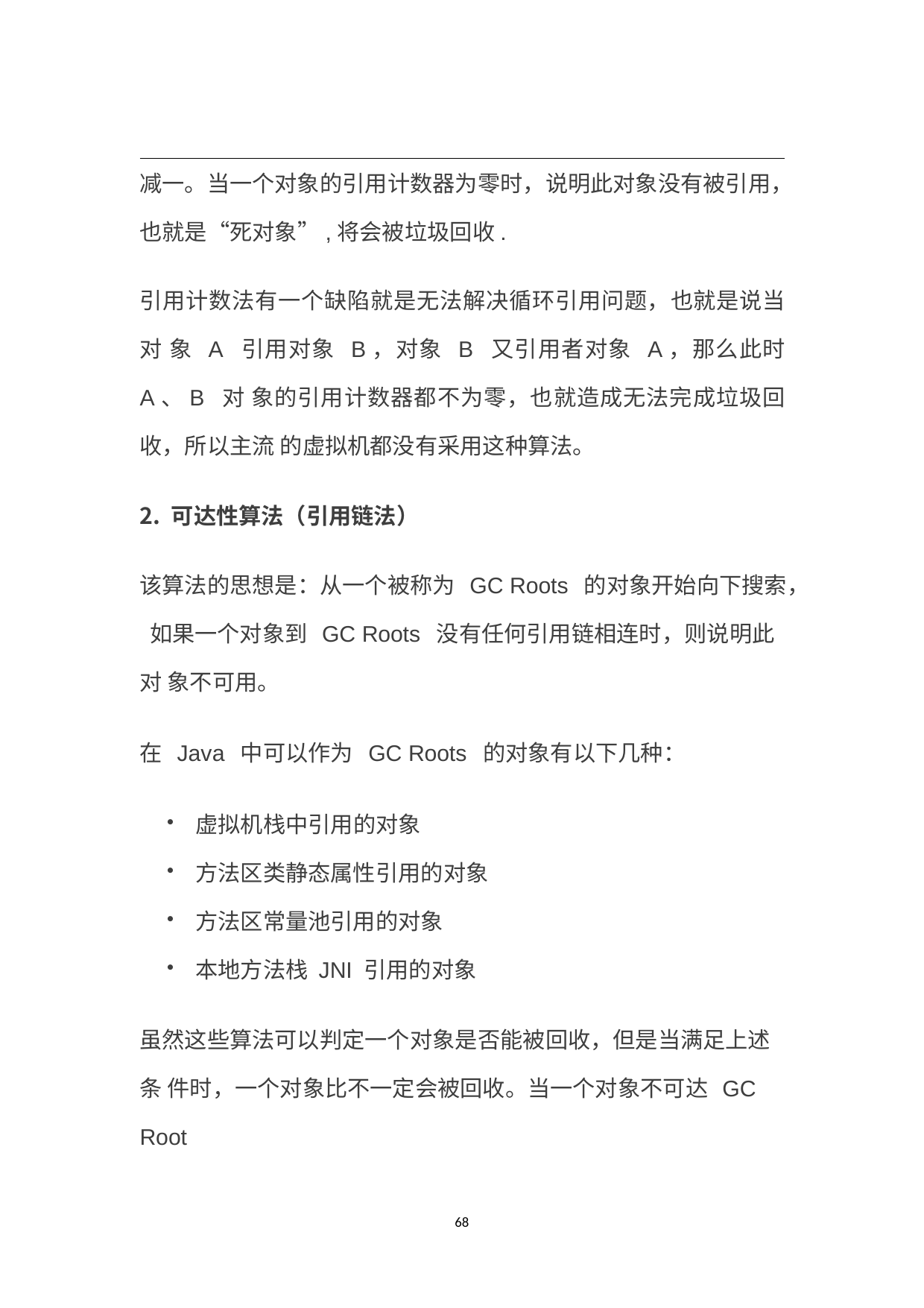

减一。当一个对象的引用计数器为零时，说明此对象没有被引用，
也就是“死对象”,将会被垃圾回收.
引用计数法有一个缺陷就是无法解决循环引用问题，也就是说当对 象 A 引用对象 B，对象 B 又引用者对象 A，那么此时 A、B 对 象的引用计数器都不为零，也就造成无法完成垃圾回收，所以主流 的虚拟机都没有采用这种算法。

可达性算法（引用链法）
该算法的思想是：从一个被称为 GC Roots 的对象开始向下搜索，  如果一个对象到 GC Roots 没有任何引用链相连时，则说明此对 象不可用。

在 Java 中可以作为 GC Roots 的对象有以下几种：

虚拟机栈中引用的对象
方法区类静态属性引用的对象
方法区常量池引用的对象
本地方法栈 JNI 引用的对象
虽然这些算法可以判定一个对象是否能被回收，但是当满足上述条 件时，一个对象比不一定会被回收。当一个对象不可达 GC Root
68